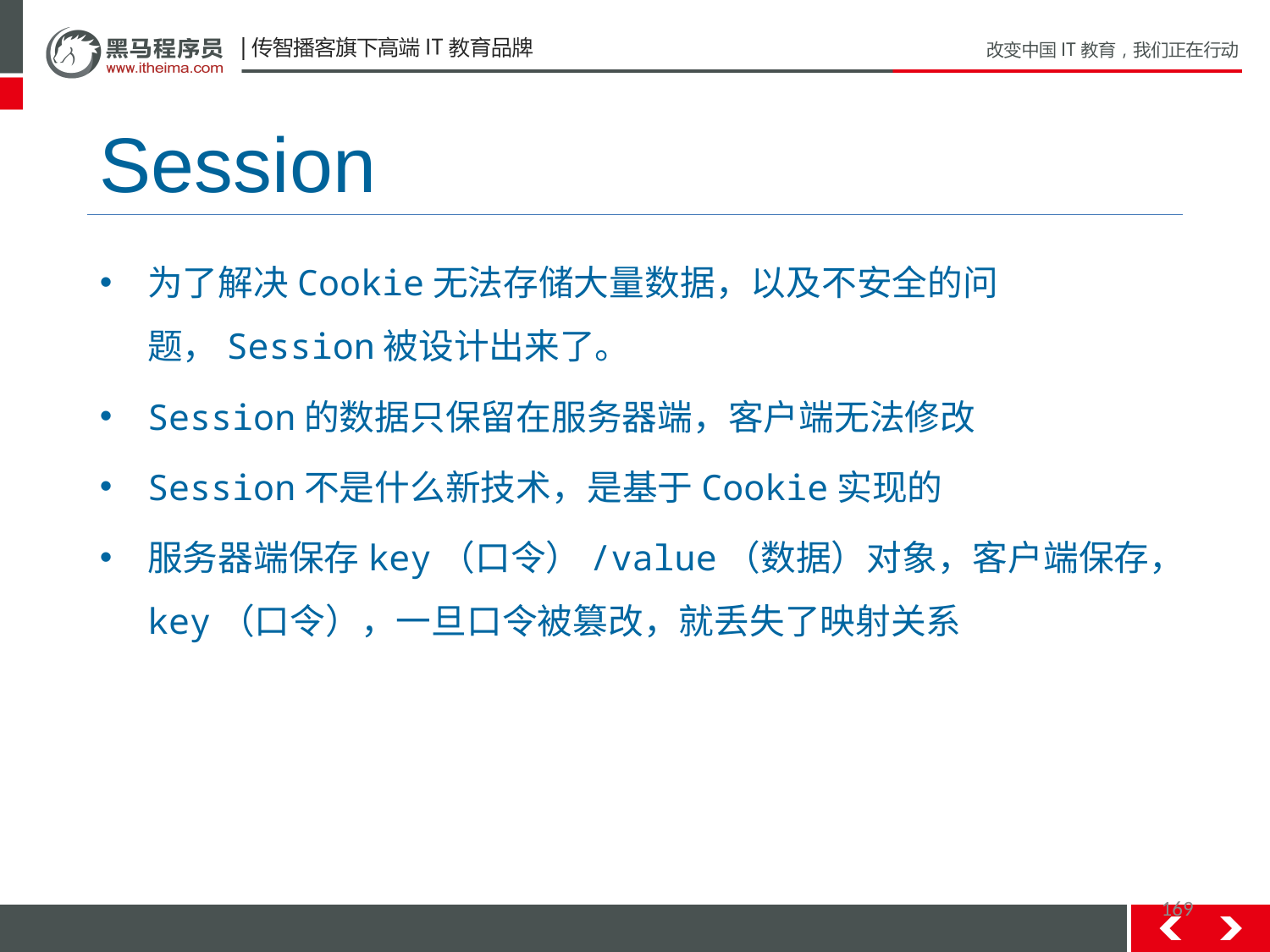

# Session
为了解决Cookie无法存储大量数据，以及不安全的问题，Session被设计出来了。
Session的数据只保留在服务器端，客户端无法修改
Session不是什么新技术，是基于Cookie实现的
服务器端保存key（口令）/value（数据）对象，客户端保存，key（口令），一旦口令被篡改，就丢失了映射关系

169